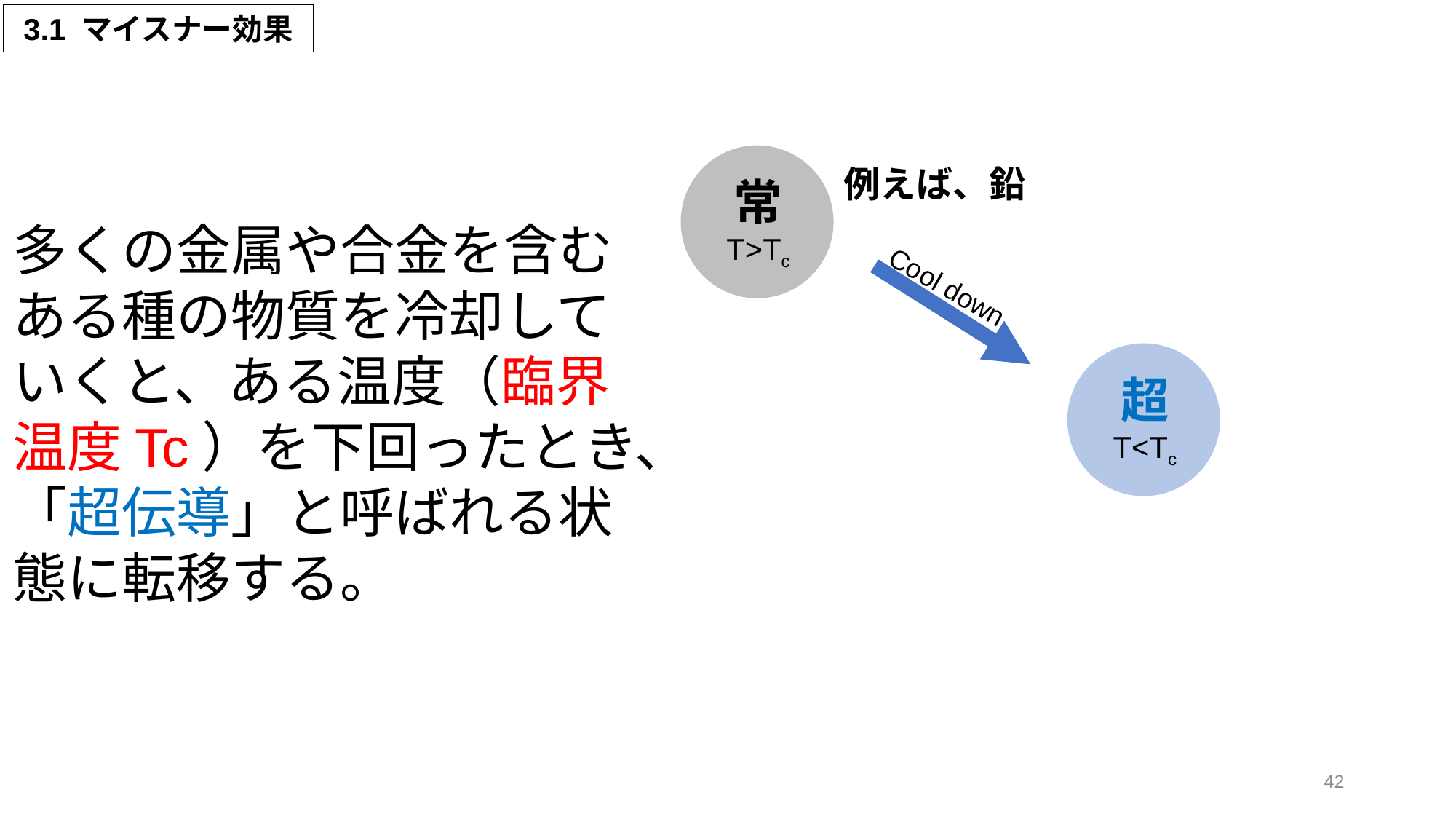

3.1 マイスナー効果

例えば、鉛
常
T>Tc
多くの金属や合金を含むある種の物質を冷却していくと、ある温度（臨界温度Tc）を下回ったとき、「超伝導」と呼ばれる状態に転移する。
Cool down

超
T<Tc
42